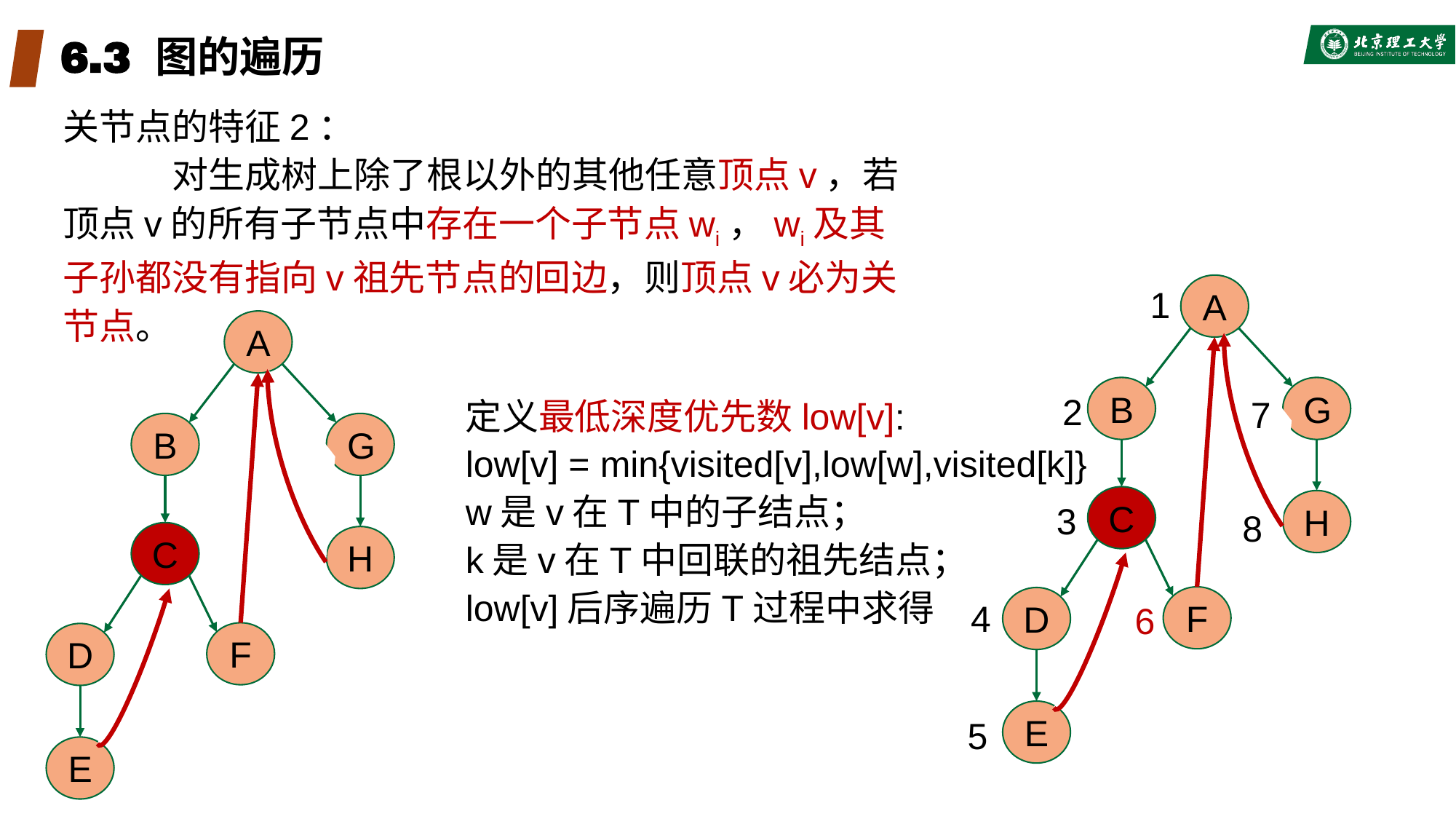

# 6.3 图的遍历
关节点的特征2：
	对生成树上除了根以外的其他任意顶点v，若顶点v的所有子节点中存在一个子节点wi，wi及其子孙都没有指向v祖先节点的回边，则顶点v必为关节点。

A
B
G

C
H
F
D
E
1

A
B
G

C
H
F
D
E
定义最低深度优先数low[v]:
low[v] = min{visited[v],low[w],visited[k]}
w是v在T中的子结点；
k是v在T中回联的祖先结点；
low[v]后序遍历T过程中求得
2
7
3
8
4
6
5